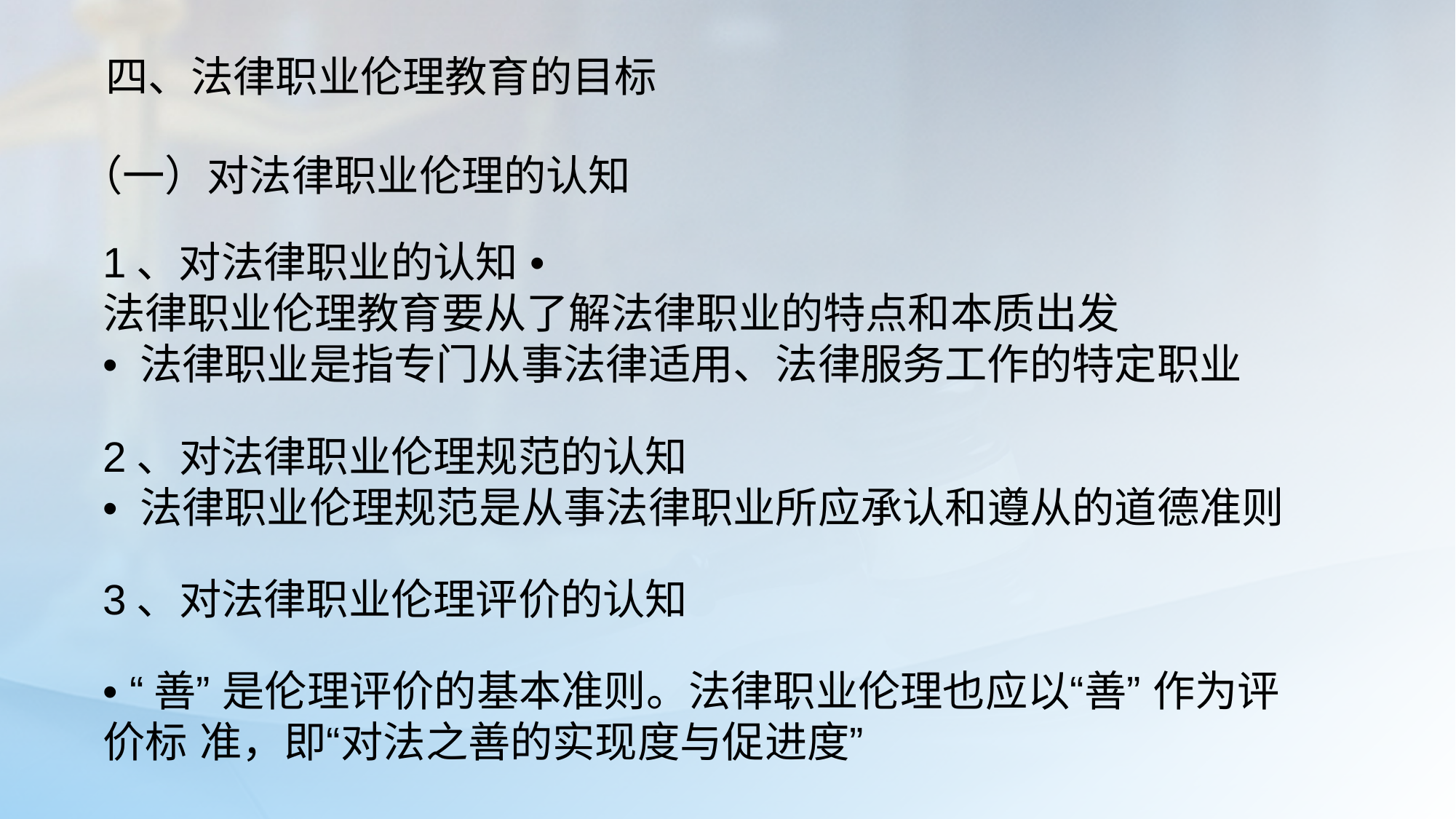

四、法律职业伦理教育的目标
（一）对法律职业伦理的认知
1、对法律职业的认知 •
法律职业伦理教育要从了解法律职业的特点和本质出发
• 法律职业是指专门从事法律适用、法律服务工作的特定职业
2、对法律职业伦理规范的认知
• 法律职业伦理规范是从事法律职业所应承认和遵从的道德准则
3、对法律职业伦理评价的认知
• “善” 是伦理评价的基本准则。法律职业伦理也应以“善” 作为评价标 准，即“对法之善的实现度与促进度”